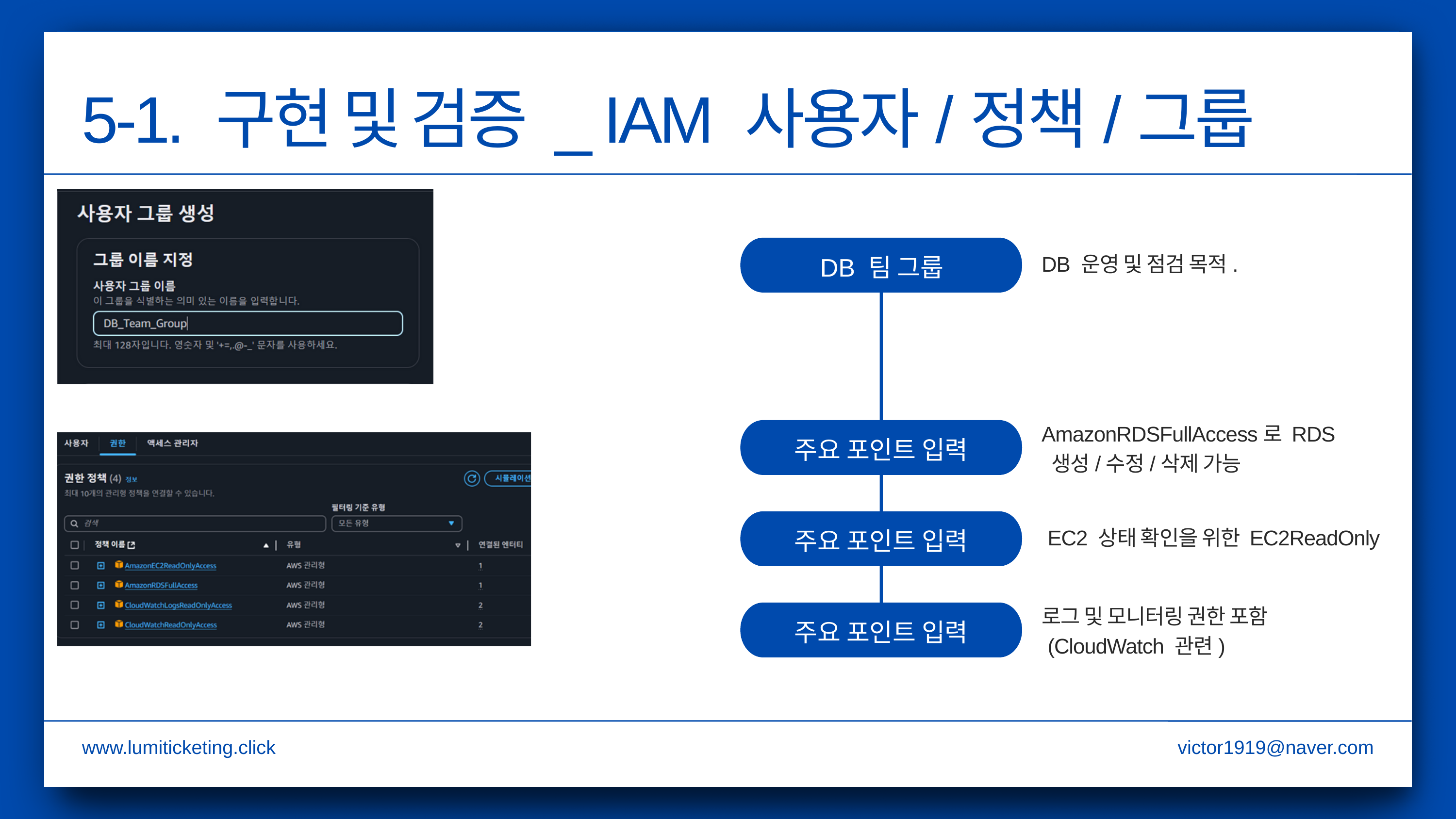

5-1. 구현 및 검증 _ IAM 사용자/정책/그룹

 DB 팀 그룹
DB 운영 및 점검 목적.

AmazonRDSFullAccess로 RDS
 생성/수정/삭제 가능

주요 포인트 입력

주요 포인트 입력
 EC2 상태 확인을 위한 EC2ReadOnly
로그 및 모니터링 권한 포함
 (CloudWatch 관련)

주요 포인트 입력

www.lumiticketing.click
victor1919@naver.com